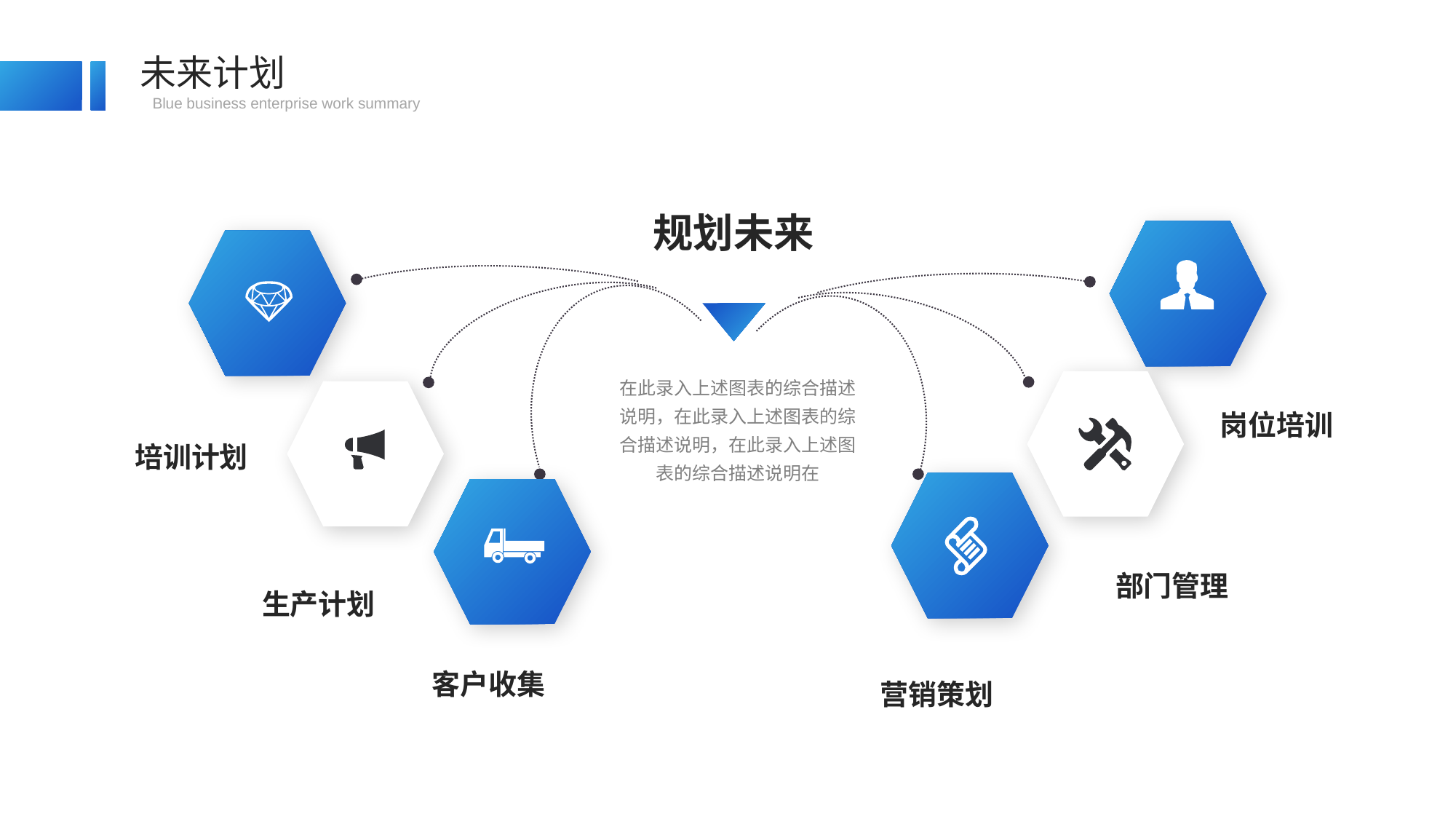

未来计划
Blue business enterprise work summary
规划未来

在此录入上述图表的综合描述说明，在此录入上述图表的综合描述说明，在此录入上述图表的综合描述说明在

岗位培训

培训计划

部门管理
生产计划
客户收集
营销策划